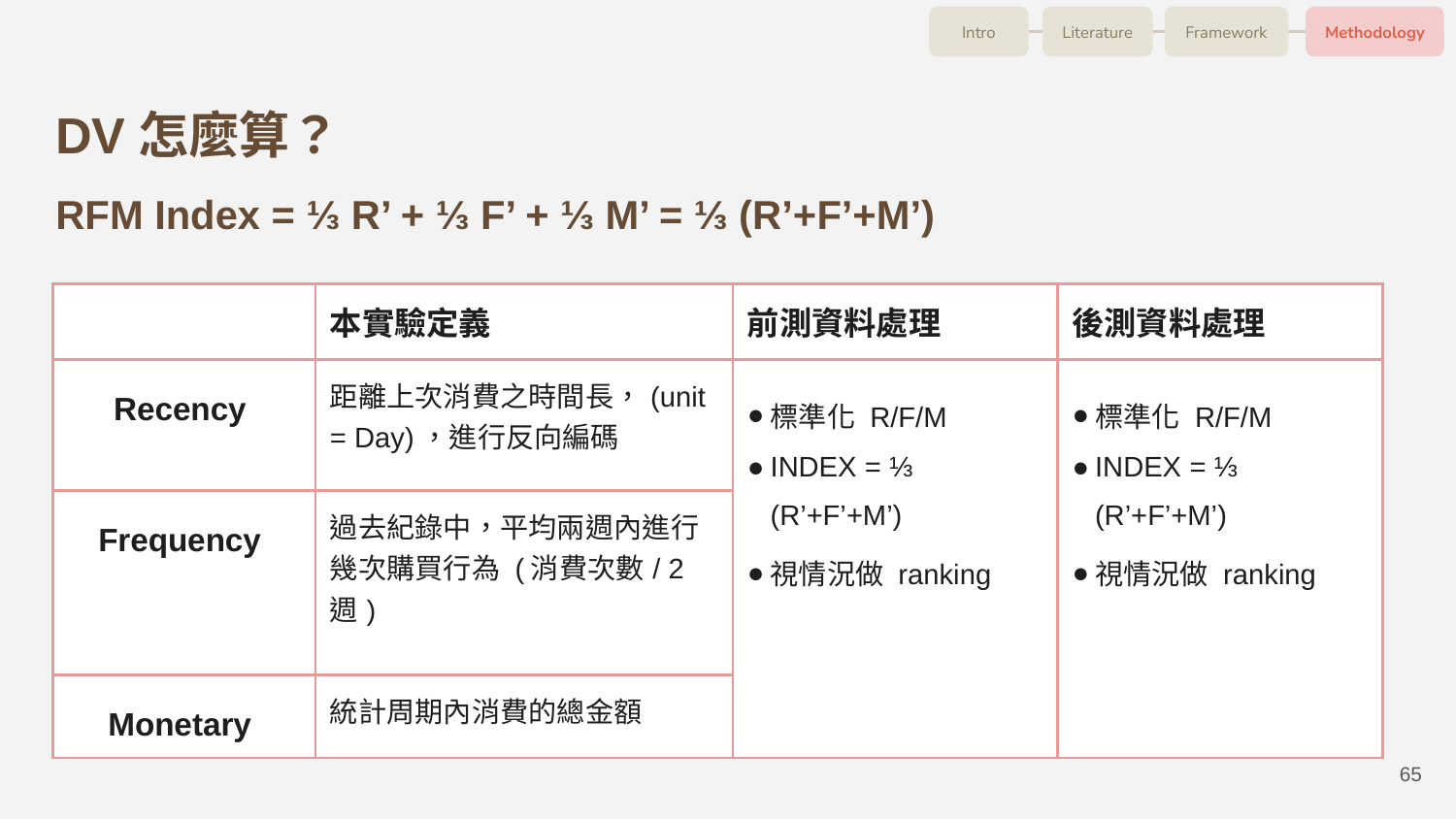

Intro
Literature
Framework
Methodology
# DV怎麼算？
RFM Index = ⅓ R’ + ⅓ F’ + ⅓ M’ = ⅓ (R’+F’+M’)
|  | 本實驗定義 | 前測資料處理 | 後測資料處理 |
| --- | --- | --- | --- |
| Recency | 距離上次消費之時間長，(unit = Day)，進行反向編碼 | 標準化 R/F/M INDEX = ⅓ (R’+F’+M’) 視情況做 ranking | 標準化 R/F/M INDEX = ⅓ (R’+F’+M’) 視情況做 ranking |
| Frequency | 過去紀錄中，平均兩週內進行幾次購買行為 (消費次數/ 2週) |  |  |
| Monetary | 統計周期內消費的總金額 |  |  |
65